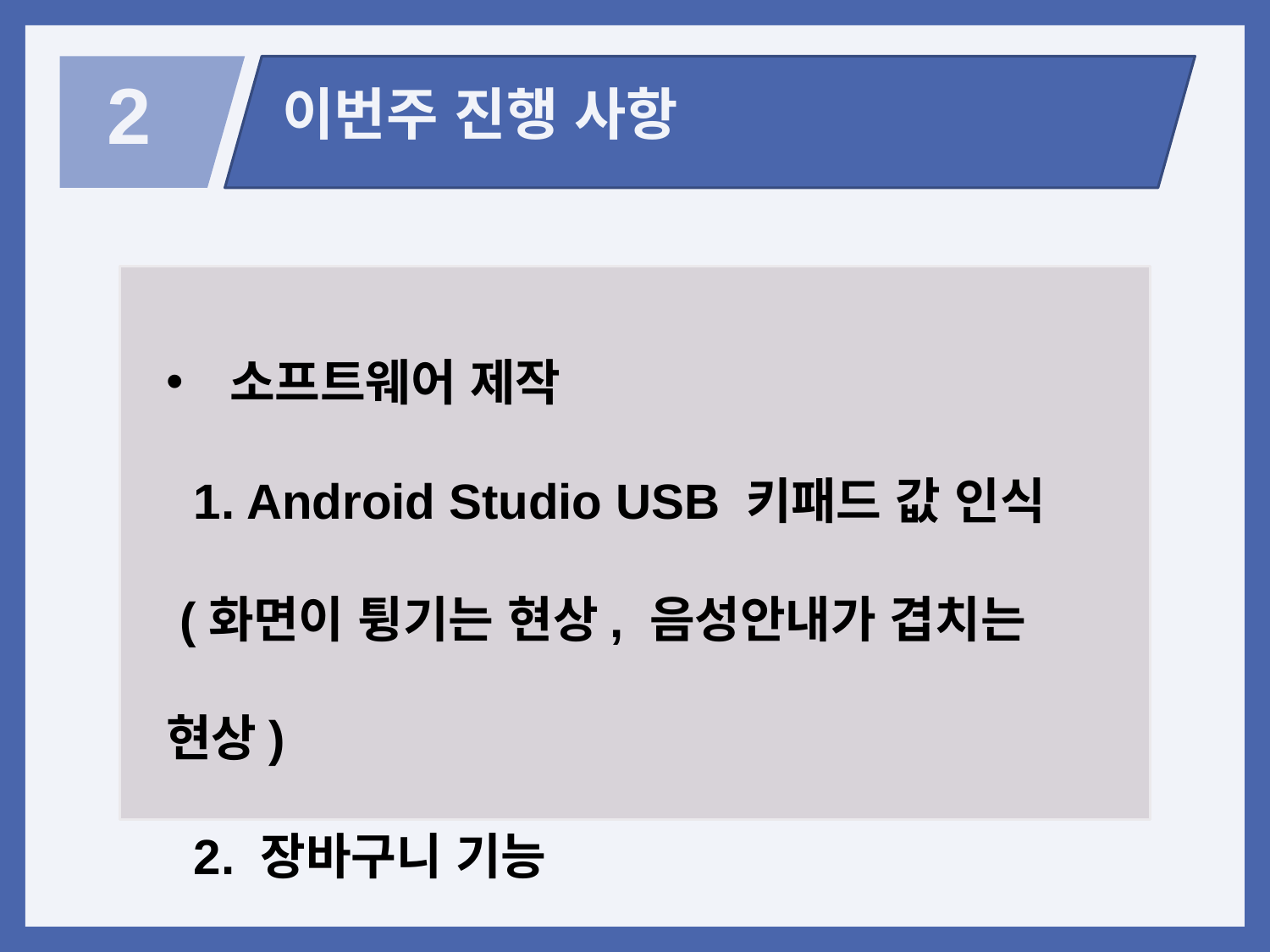

2
이번주 진행 사항

소프트웨어 제작
  1. Android Studio USB 키패드 값 인식
 (화면이 튕기는 현상, 음성안내가 겹치는 현상)
  2. 장바구니 기능